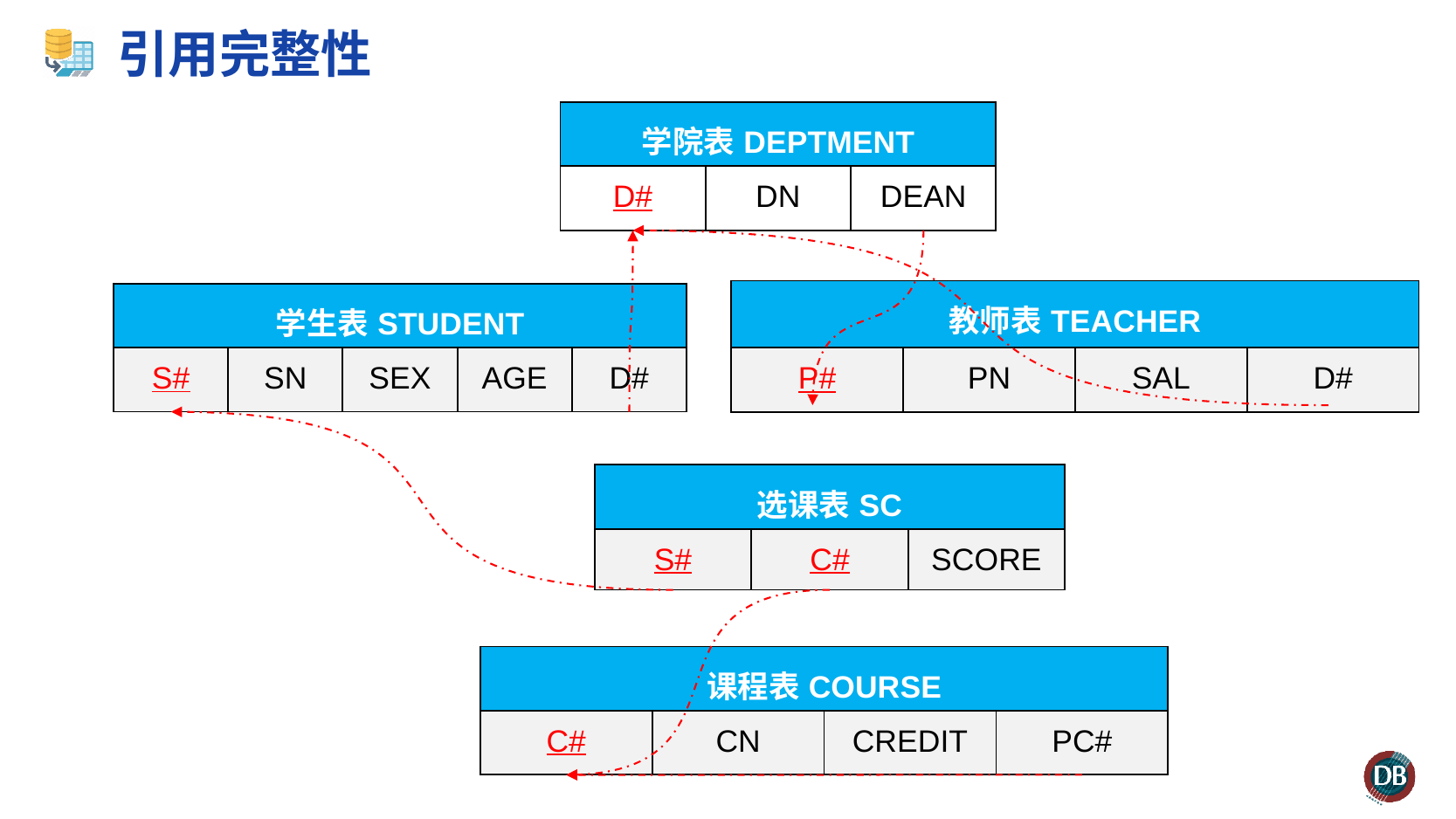

# 引用完整性
| 学院表DEPTMENT |  |  |
| --- | --- | --- |
| D# | DN | DEAN |
| 教师表TEACHER |  |  |  |
| --- | --- | --- | --- |
| P# | PN | SAL | D# |
| 学生表STUDENT |  |  |  |  |
| --- | --- | --- | --- | --- |
| S# | SN | SEX | AGE | D# |
| 选课表SC |  |  |
| --- | --- | --- |
| S# | C# | SCORE |
| 课程表COURSE |  |  |  |
| --- | --- | --- | --- |
| C# | CN | CREDIT | PC# |